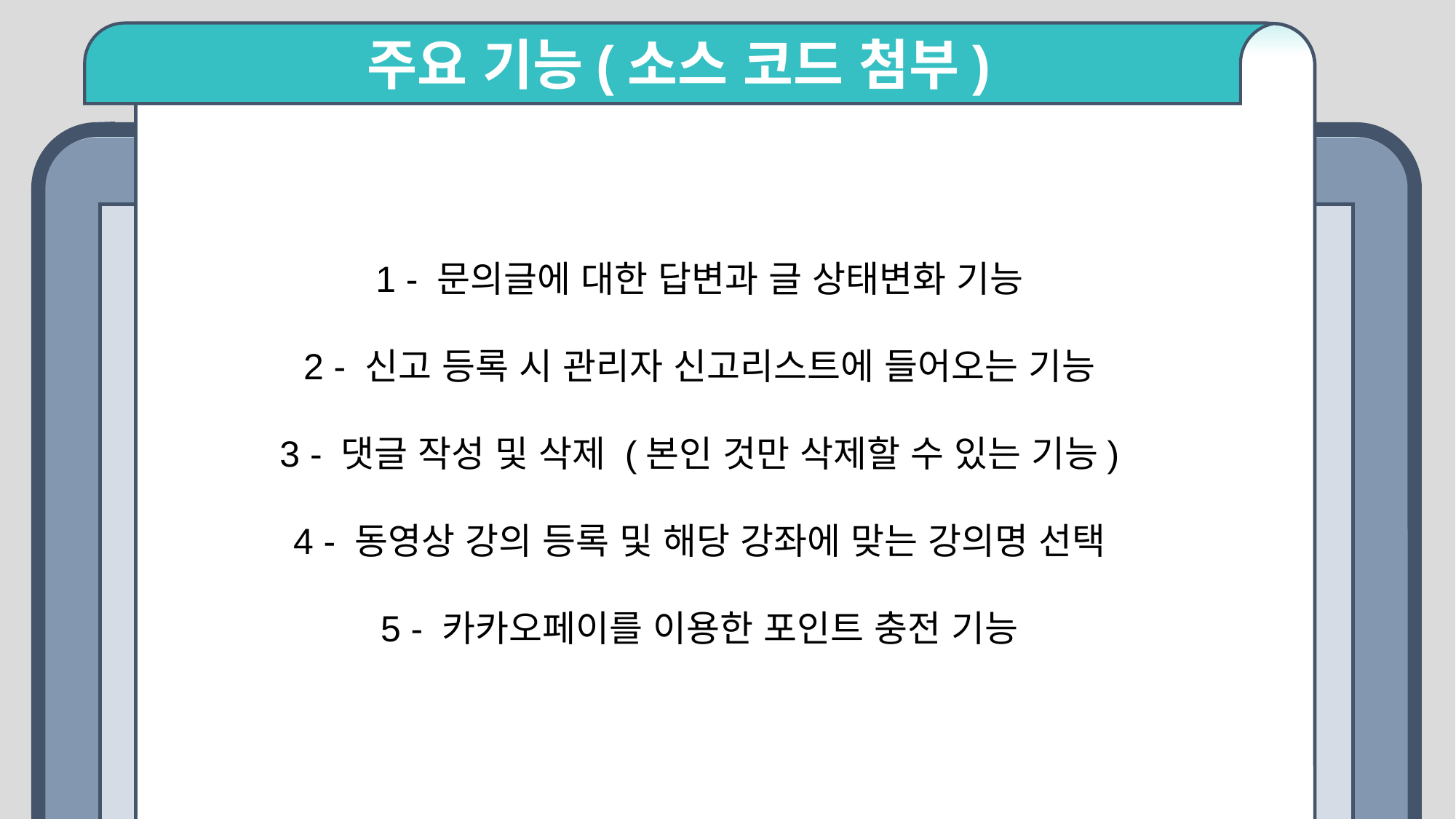

주요 기능(소스 코드 첨부)

1 - 문의글에 대한 답변과 글 상태변화 기능

2 - 신고 등록 시 관리자 신고리스트에 들어오는 기능

3 - 댓글 작성 및 삭제 (본인 것만 삭제할 수 있는 기능)

4 - 동영상 강의 등록 및 해당 강좌에 맞는 강의명 선택

5 - 카카오페이를 이용한 포인트 충전 기능